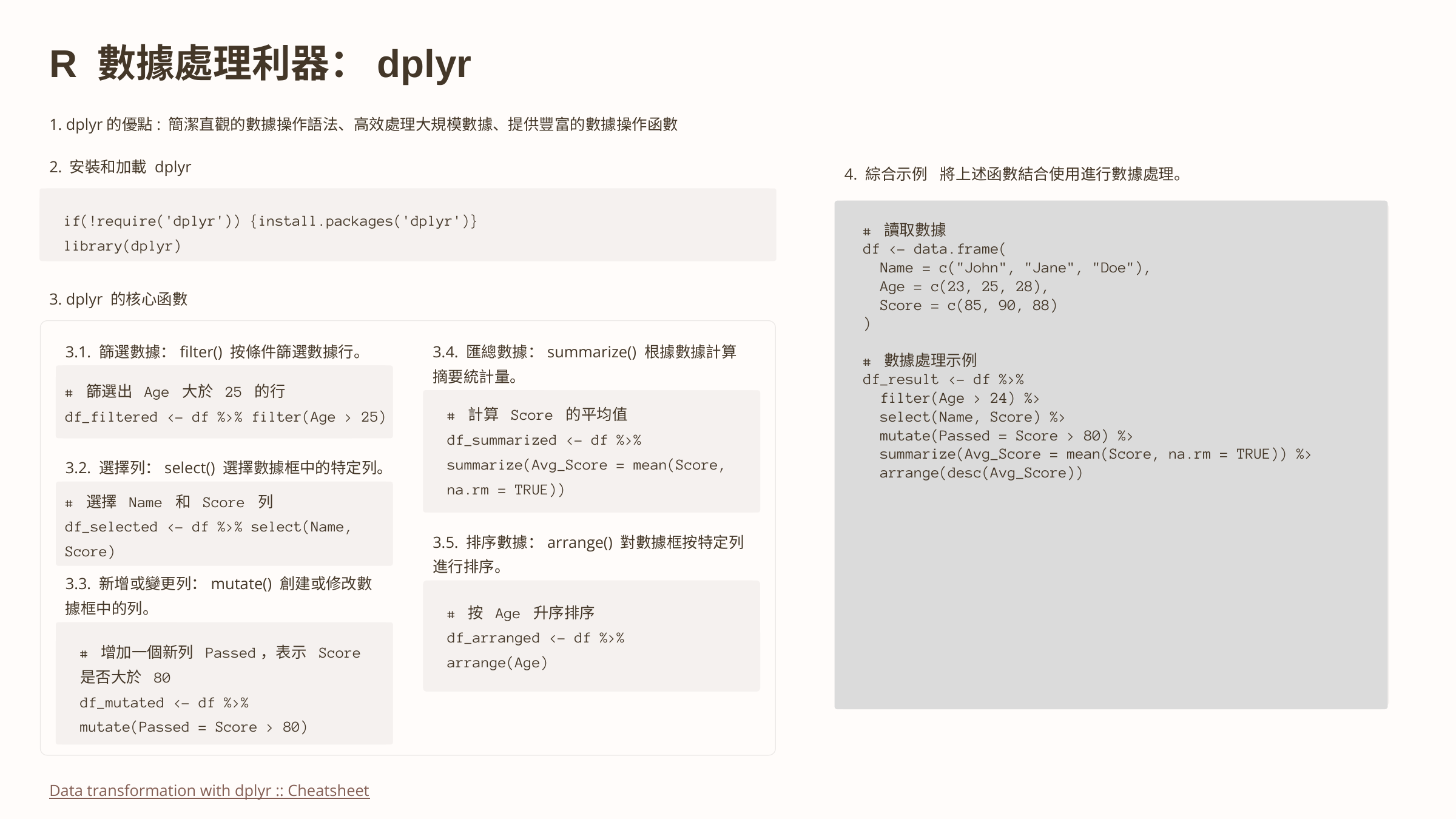

R 數據處理利器：dplyr
1. dplyr的優點: 簡潔直觀的數據操作語法、高效處理大規模數據、提供豐富的數據操作函數
2. 安裝和加載 dplyr
4. 綜合示例   將上述函數結合使用進行數據處理。

# 讀取數據
df <- data.frame(
  Name = c("John", "Jane", "Doe"),
  Age = c(23, 25, 28),
  Score = c(85, 90, 88)
)

# 數據處理示例
df_result <- df %>%
  filter(Age > 24) %>
  select(Name, Score) %>
  mutate(Passed = Score > 80) %>
  summarize(Avg_Score = mean(Score, na.rm = TRUE)) %>
  arrange(desc(Avg_Score))

if(!require('dplyr')) {install.packages('dplyr')}
library(dplyr)
3. dplyr 的核心函數

3.4. 匯總數據：summarize() 根據數據計算摘要統計量。
3.1. 篩選數據：filter() 按條件篩選數據行。

# 篩選出 Age 大於 25 的行
df_filtered <- df %>% filter(Age > 25)

# 計算 Score 的平均值
df_summarized <- df %>% summarize(Avg_Score = mean(Score, na.rm = TRUE))
3.2. 選擇列：select() 選擇數據框中的特定列。
# 選擇 Name 和 Score 列
df_selected <- df %>% select(Name, Score)

3.5. 排序數據：arrange() 對數據框按特定列進行排序。
3.3. 新增或變更列：mutate() 創建或修改數據框中的列。

# 按 Age 升序排序
df_arranged <- df %>% arrange(Age)

# 增加一個新列 Passed，表示 Score 是否大於 80
df_mutated <- df %>% mutate(Passed = Score > 80)
Data transformation with dplyr :: Cheatsheet